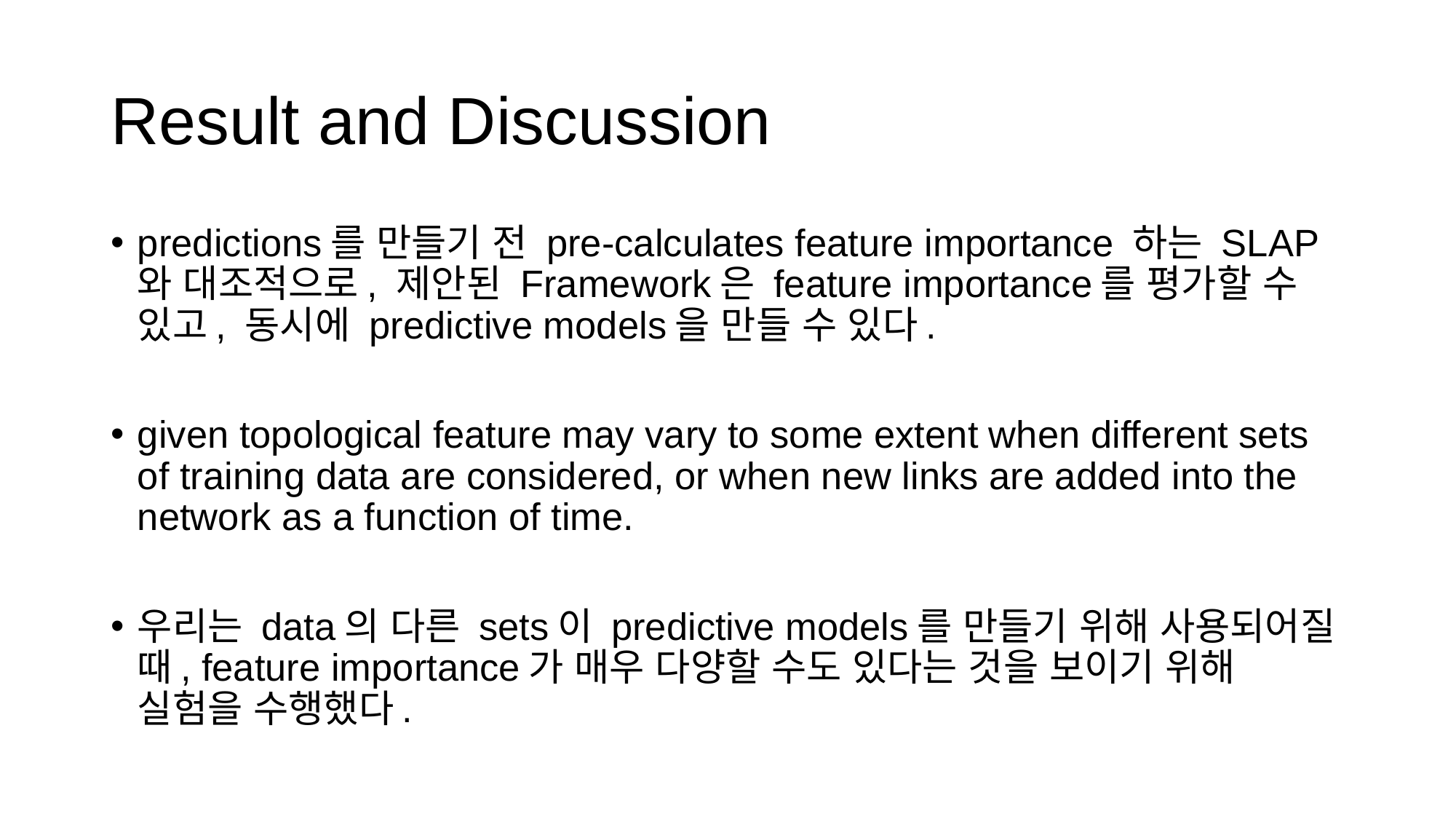

# Result and Discussion
predictions를 만들기 전 pre-calculates feature importance 하는 SLAP와 대조적으로, 제안된 Framework은 feature importance를 평가할 수 있고, 동시에 predictive models을 만들 수 있다.

given topological feature may vary to some extent when different sets of training data are considered, or when new links are added into the network as a function of time.

우리는 data의 다른 sets이 predictive models를 만들기 위해 사용되어질 때, feature importance가 매우 다양할 수도 있다는 것을 보이기 위해 실험을 수행했다.